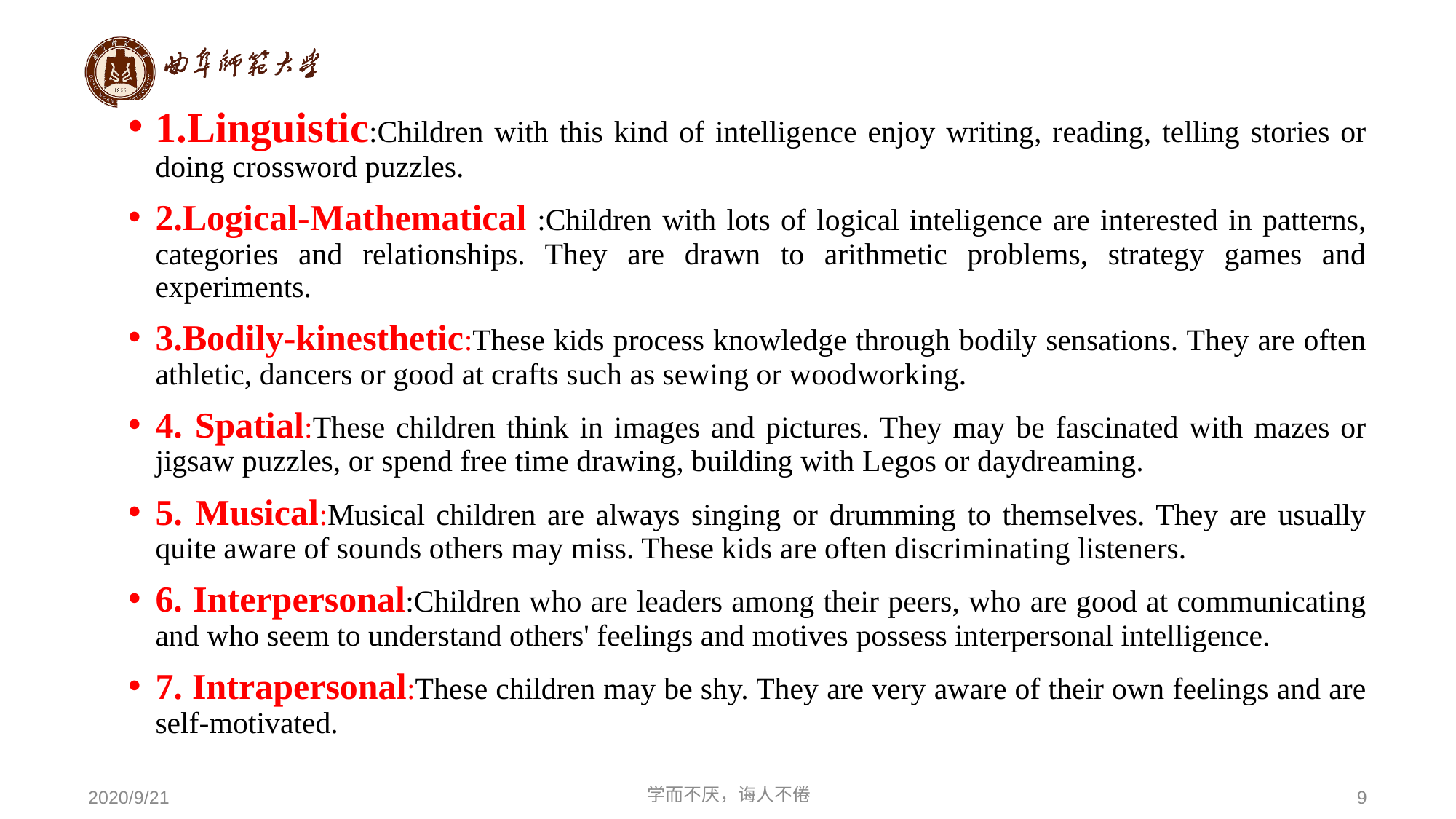

1.Linguistic:Children with this kind of intelligence enjoy writing, reading, telling stories or doing crossword puzzles.
2.Logical-Mathematical :Children with lots of logical inteligence are interested in patterns, categories and relationships. They are drawn to arithmetic problems, strategy games and experiments.
3.Bodily-kinesthetic:These kids process knowledge through bodily sensations. They are often athletic, dancers or good at crafts such as sewing or woodworking.
4. Spatial:These children think in images and pictures. They may be fascinated with mazes or jigsaw puzzles, or spend free time drawing, building with Legos or daydreaming.
5. Musical:Musical children are always singing or drumming to themselves. They are usually quite aware of sounds others may miss. These kids are often discriminating listeners.
6. Interpersonal:Children who are leaders among their peers, who are good at communicating and who seem to understand others' feelings and motives possess interpersonal intelligence.
7. Intrapersonal:These children may be shy. They are very aware of their own feelings and are self-motivated.

学而不厌，诲人不倦
9
2020/9/21